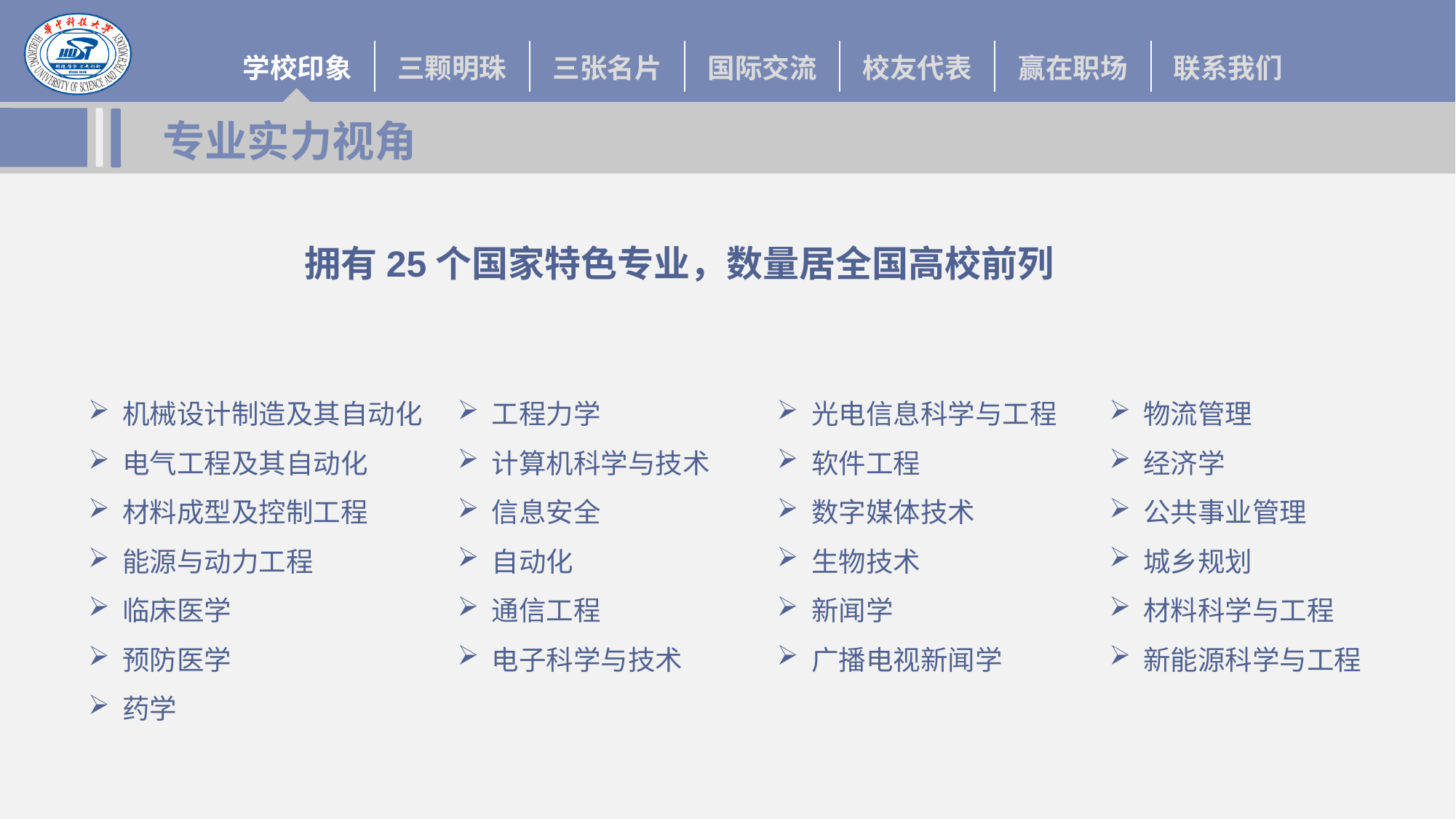

# 专业实力视角
拥有25个国家特色专业，数量居全国高校前列
机械设计制造及其自动化
电气工程及其自动化
材料成型及控制工程
能源与动力工程
临床医学
预防医学
药学
工程力学
计算机科学与技术
信息安全
自动化
通信工程
电子科学与技术
光电信息科学与工程
软件工程
数字媒体技术
生物技术
新闻学
广播电视新闻学
物流管理
经济学
公共事业管理
城乡规划
材料科学与工程
新能源科学与工程